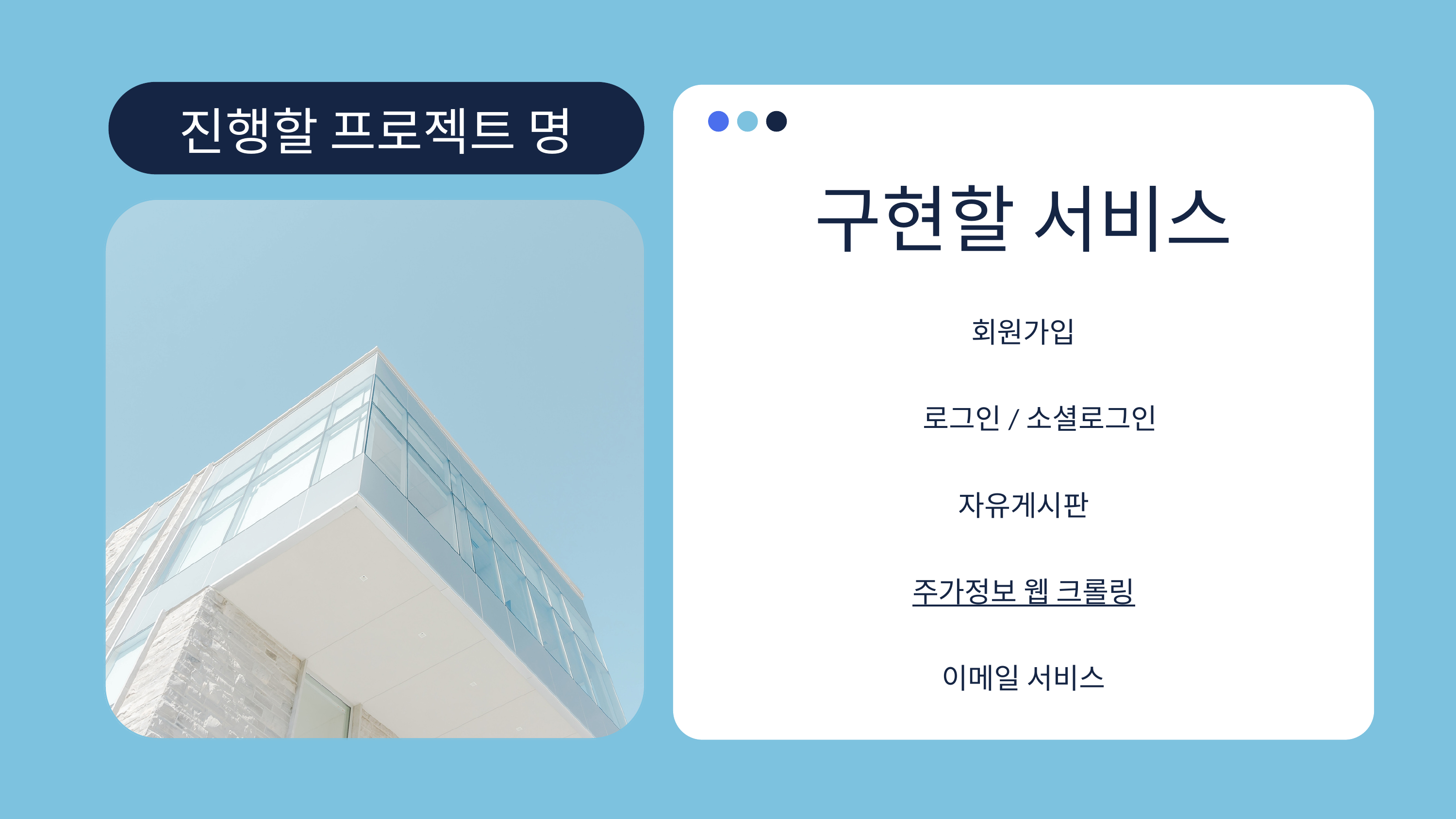

진행할 프로젝트 명

구현할 서비스

회원가입
로그인/소셜로그인
자유게시판
주가정보 웹 크롤링
이메일 서비스